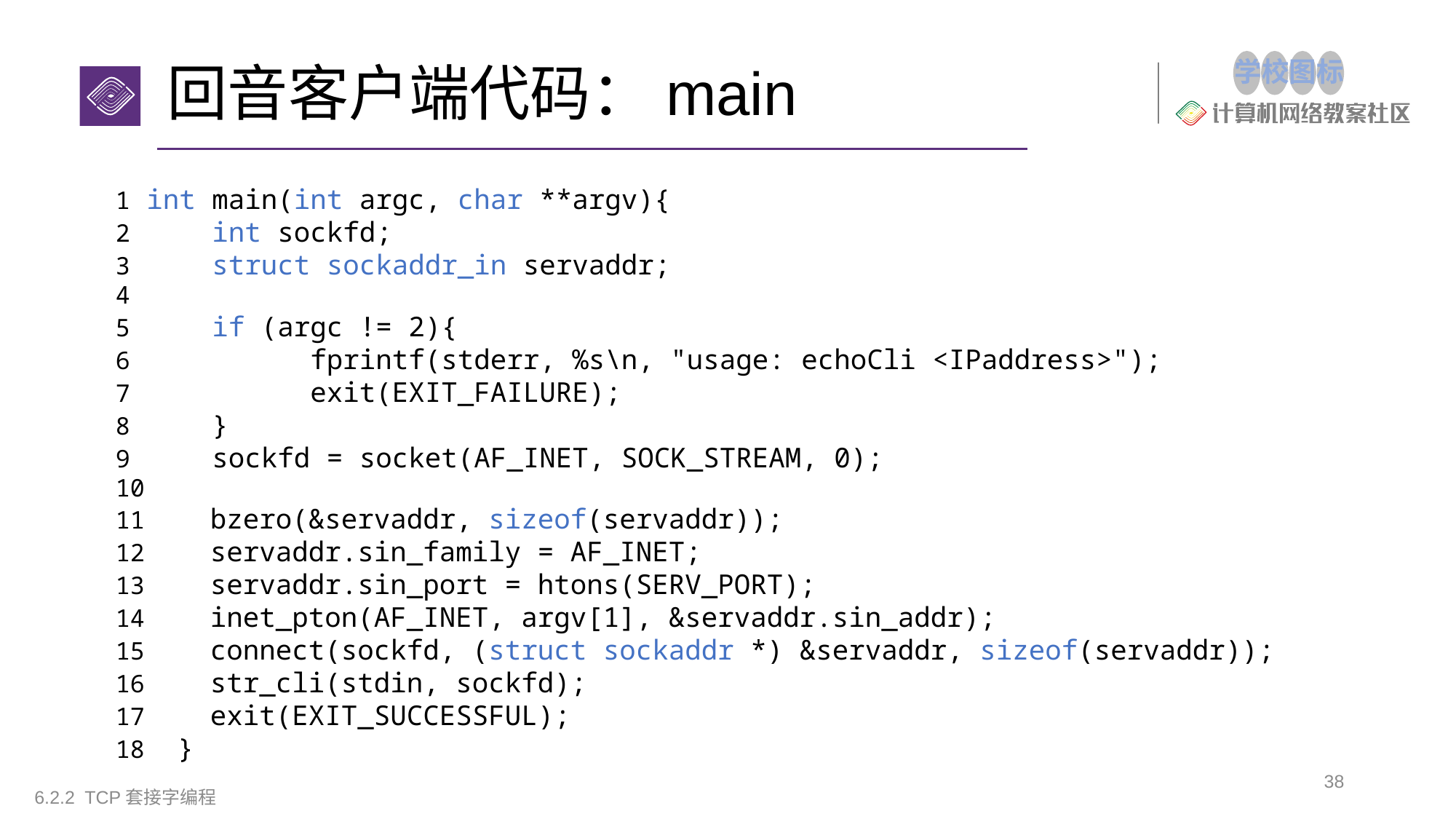

# 回音客户端代码：main
1 int main(int argc, char **argv){
2     int sockfd;
3     struct sockaddr_in servaddr;
4
5     if (argc != 2){
6           fprintf(stderr, %s\n, "usage: echoCli <IPaddress>");
7           exit(EXIT_FAILURE);
8     }
9     sockfd = socket(AF_INET, SOCK_STREAM, 0);
10
11    bzero(&servaddr, sizeof(servaddr));
12    servaddr.sin_family = AF_INET;
13    servaddr.sin_port = htons(SERV_PORT);
14    inet_pton(AF_INET, argv[1], &servaddr.sin_addr);
15    connect(sockfd, (struct sockaddr *) &servaddr, sizeof(servaddr));
16    str_cli(stdin, sockfd);
17    exit(EXIT_SUCCESSFUL);
18  }
38
6.2.2  TCP套接字编程